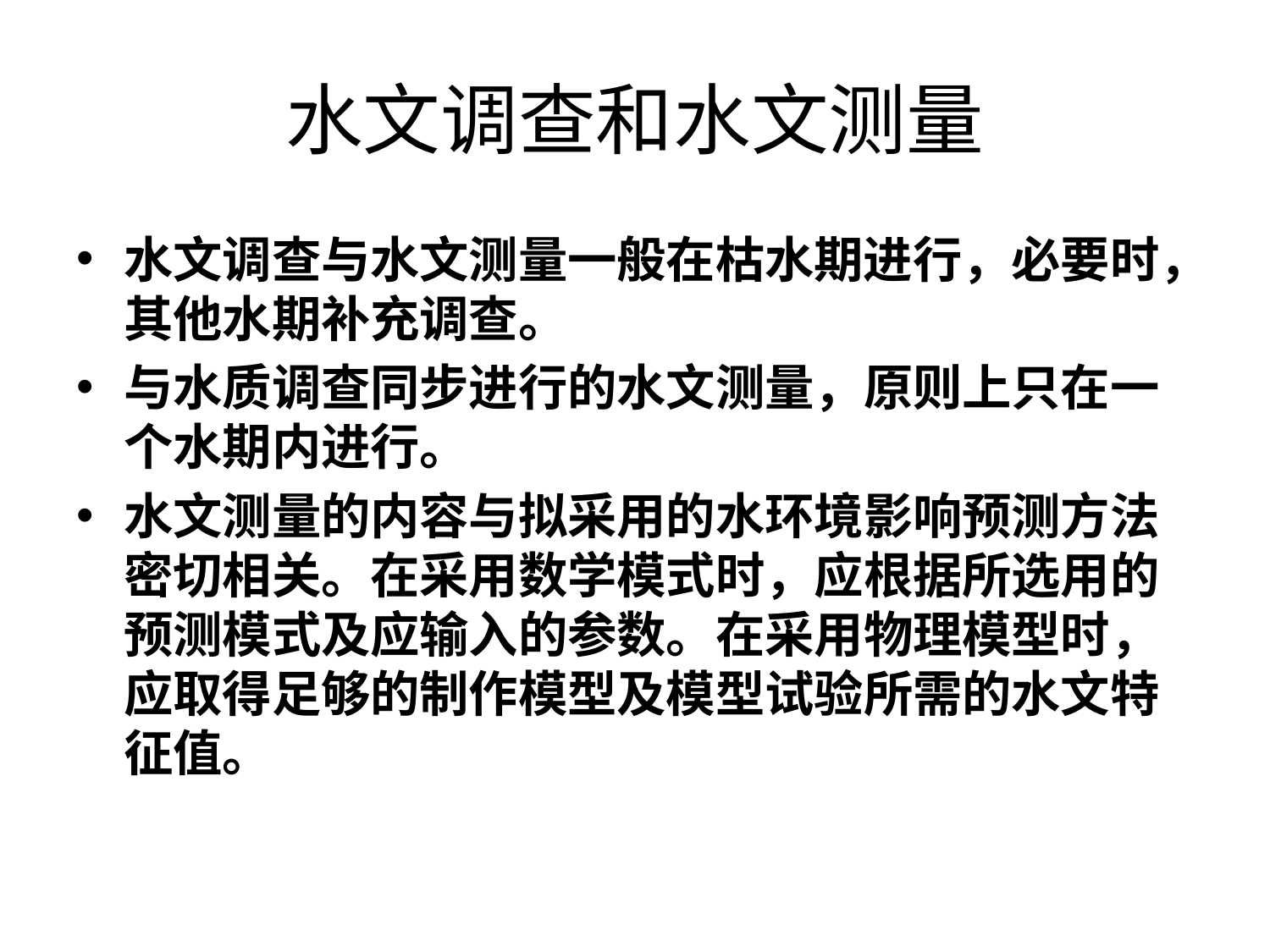

# 水文调查和水文测量
水文调查与水文测量一般在枯水期进行，必要时，其他水期补充调查。
与水质调查同步进行的水文测量，原则上只在一个水期内进行。
水文测量的内容与拟采用的水环境影响预测方法密切相关。在采用数学模式时，应根据所选用的预测模式及应输入的参数。在采用物理模型时，应取得足够的制作模型及模型试验所需的水文特征值。